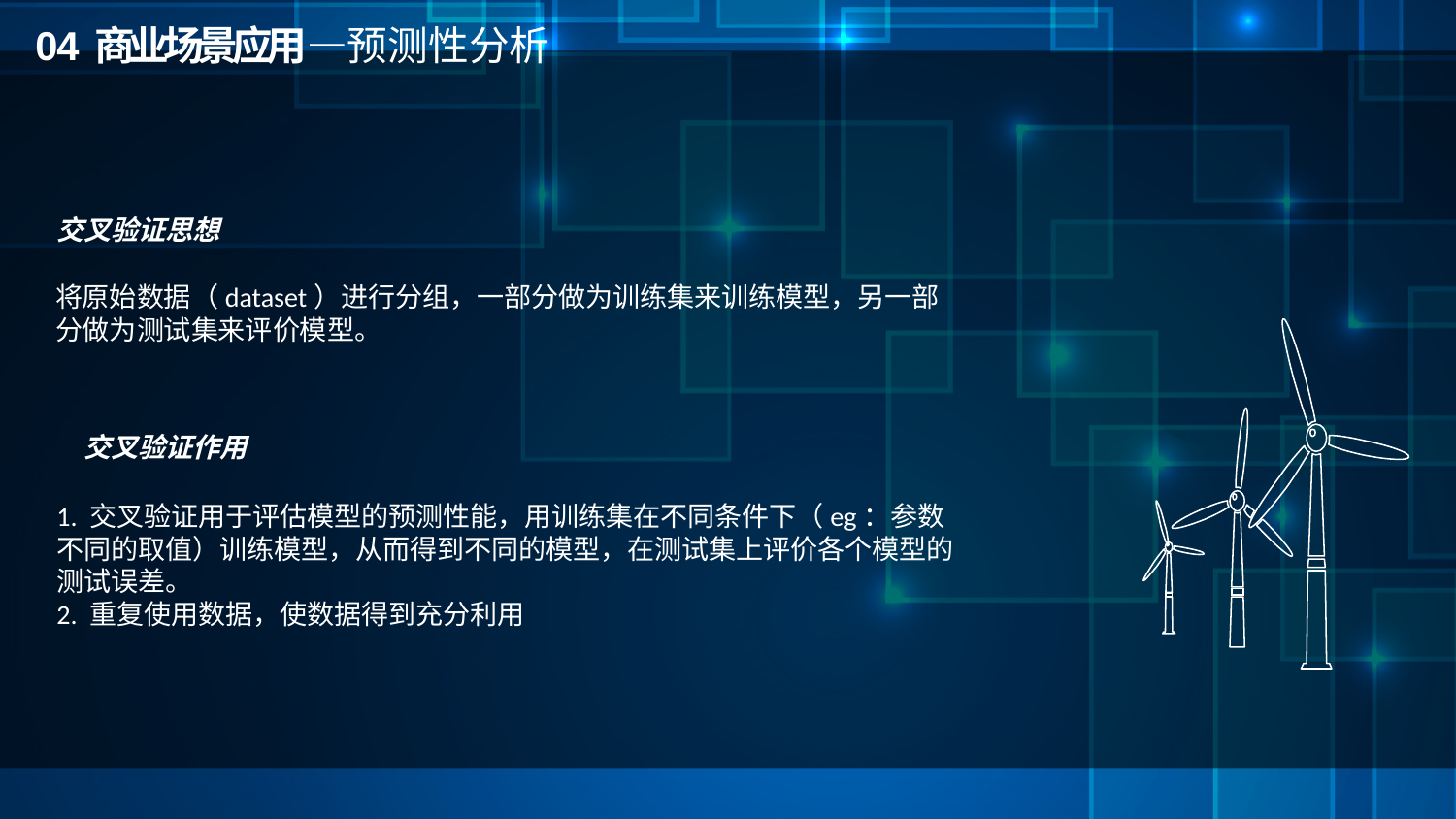

0 4 商业场景应用—预测性分析
交叉验证思想
将原始数据（dataset）进行分组，一部分做为训练集来训练模型，另一部分做为测试集来评价模型。

交叉验证作用
1. 交叉验证用于评估模型的预测性能，用训练集在不同条件下（eg：参数不同的取值）训练模型，从而得到不同的模型，在测试集上评价各个模型的测试误差。
2. 重复使用数据，使数据得到充分利用